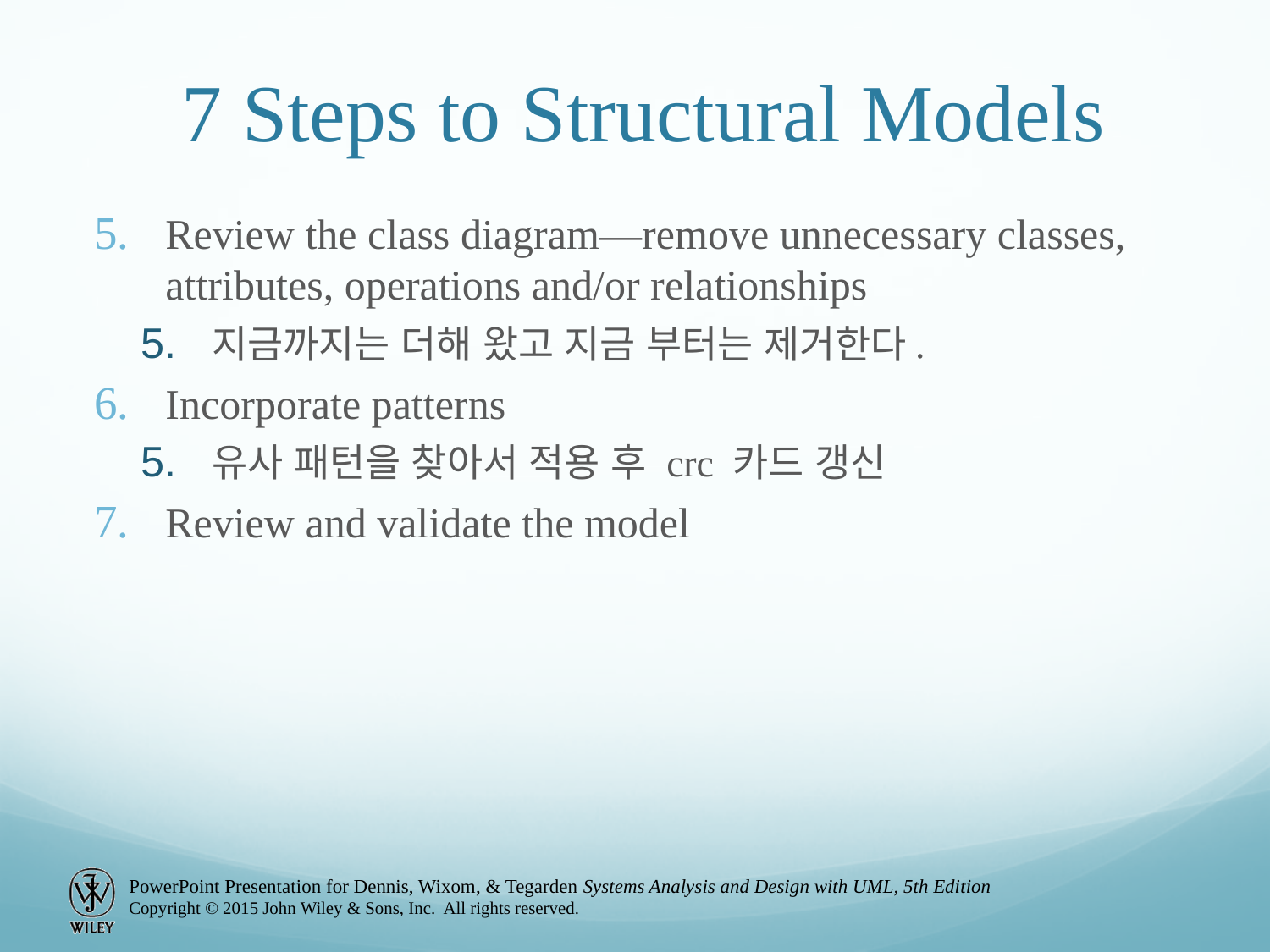

7 Steps to Structural Models
Review the class diagram—remove unnecessary classes, attributes, operations and/or relationships
지금까지는 더해 왔고 지금 부터는 제거한다.
Incorporate patterns
유사 패턴을 찾아서 적용 후 crc 카드 갱신
Review and validate the model